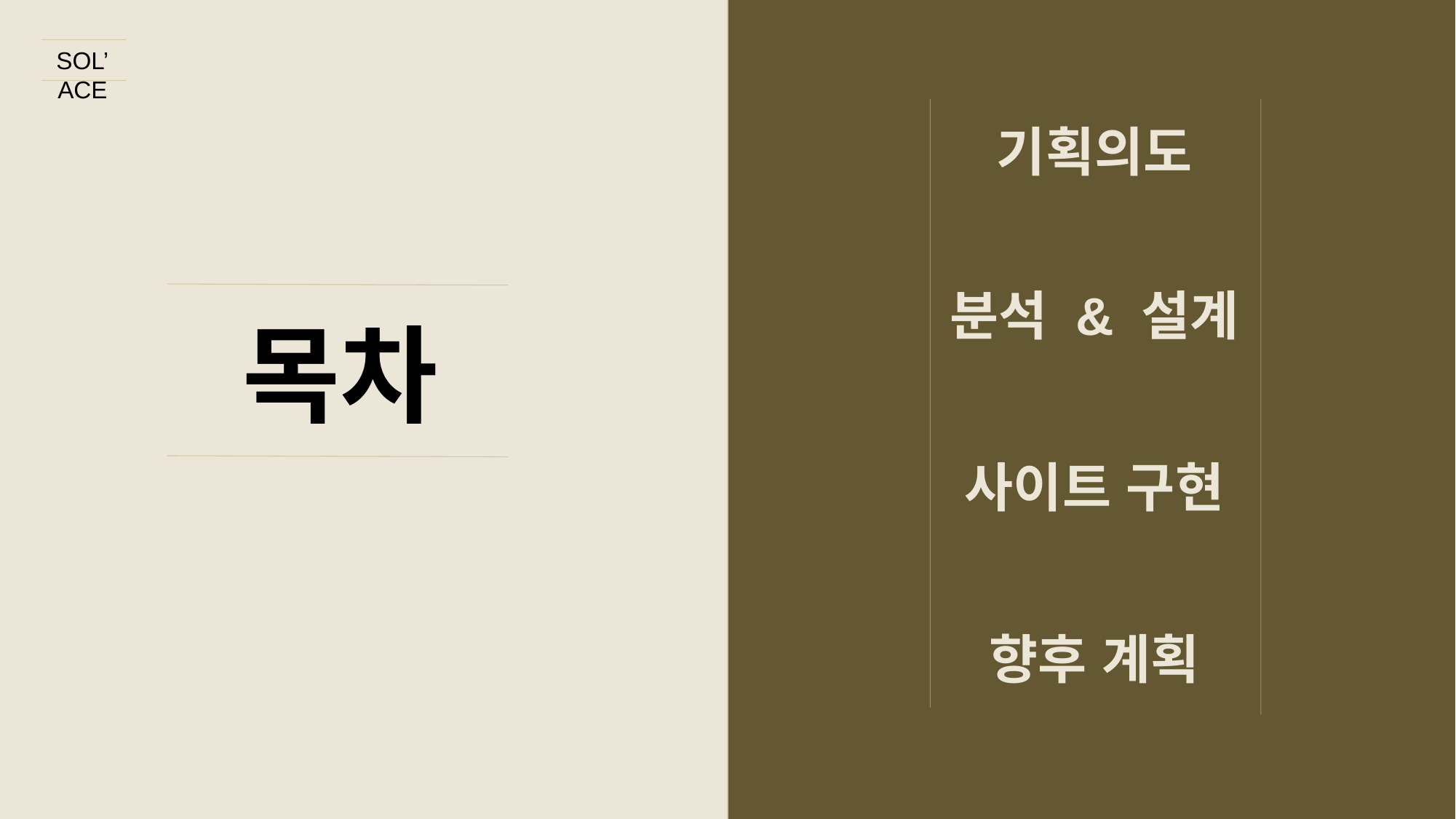

SOL’ACE
기획의도
분석 & 설계
목차
사이트 구현
향후 계획